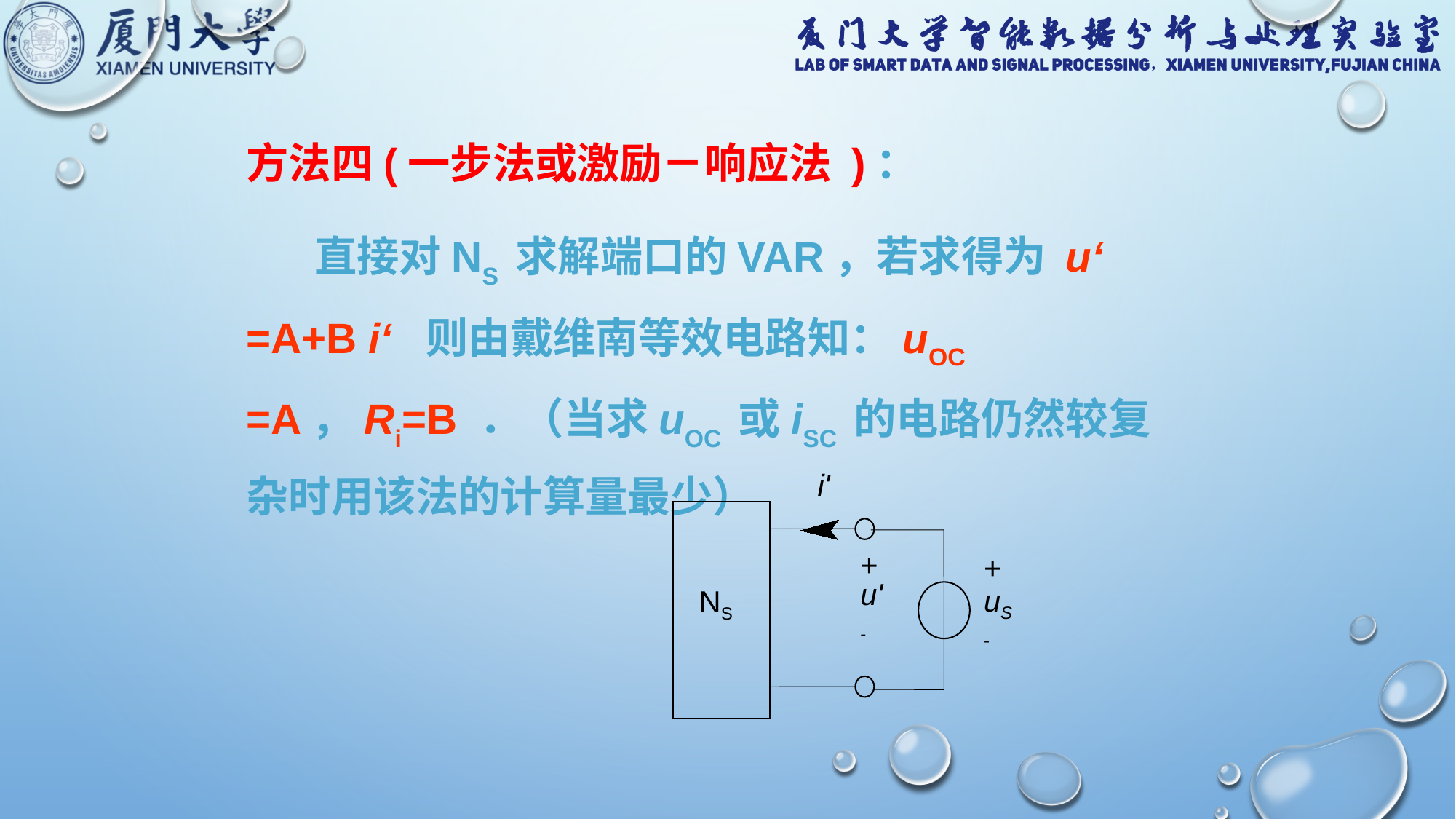

方法四(一步法或激励－响应法 )：
      直接对NS 求解端口的VAR，若求得为 u‘ =A+B i‘  则由戴维南等效电路知：uOC =A，Ri=B ．（当求uOC 或iSC 的电路仍然较复杂时用该法的计算量最少）
i'

+    u'
-
+    uS
-
NS